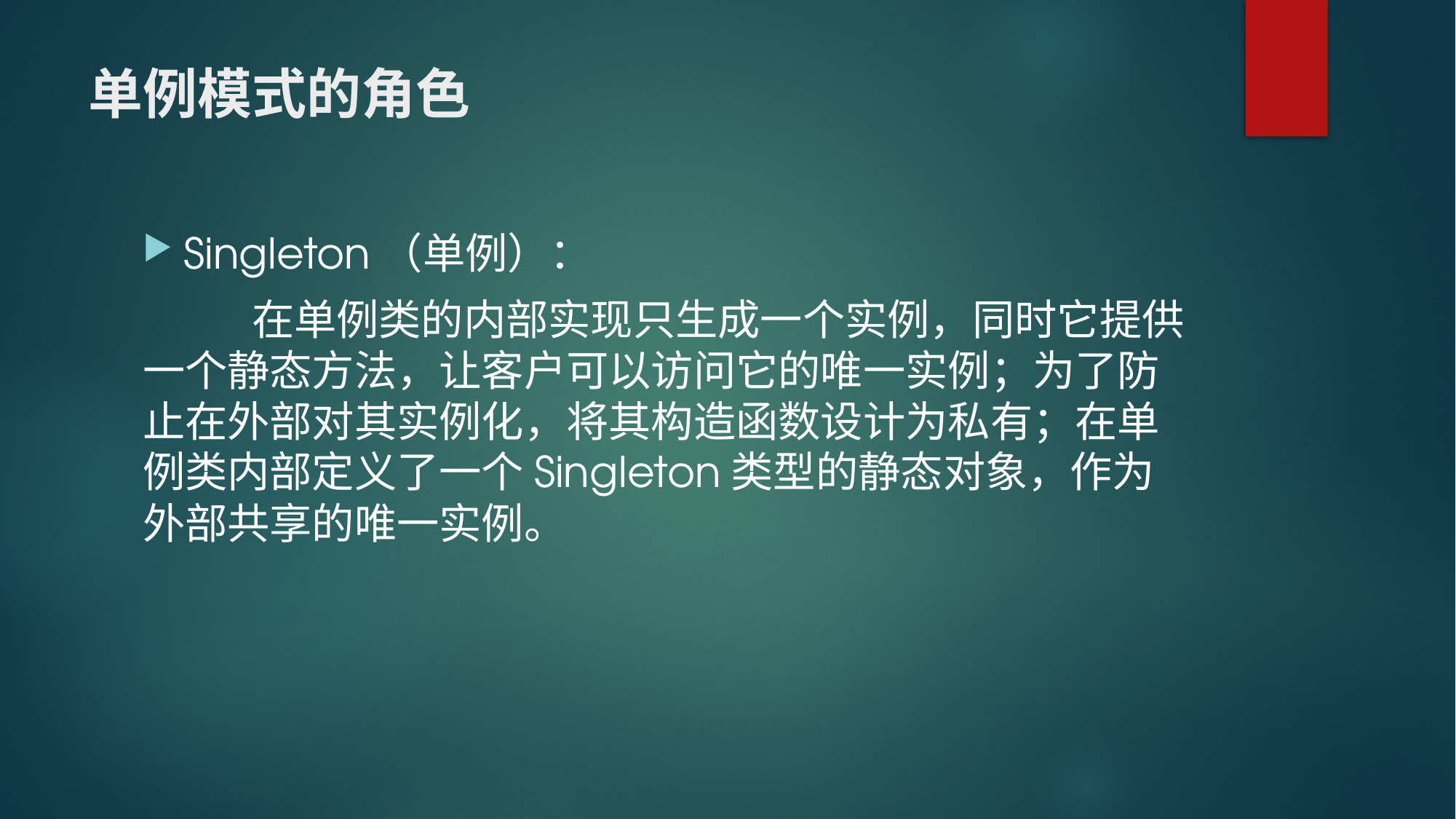

# 单例模式的角色
Singleton（单例）：
	在单例类的内部实现只生成一个实例，同时它提供一个静态方法，让客户可以访问它的唯一实例；为了防止在外部对其实例化，将其构造函数设计为私有；在单例类内部定义了一个Singleton类型的静态对象，作为外部共享的唯一实例。